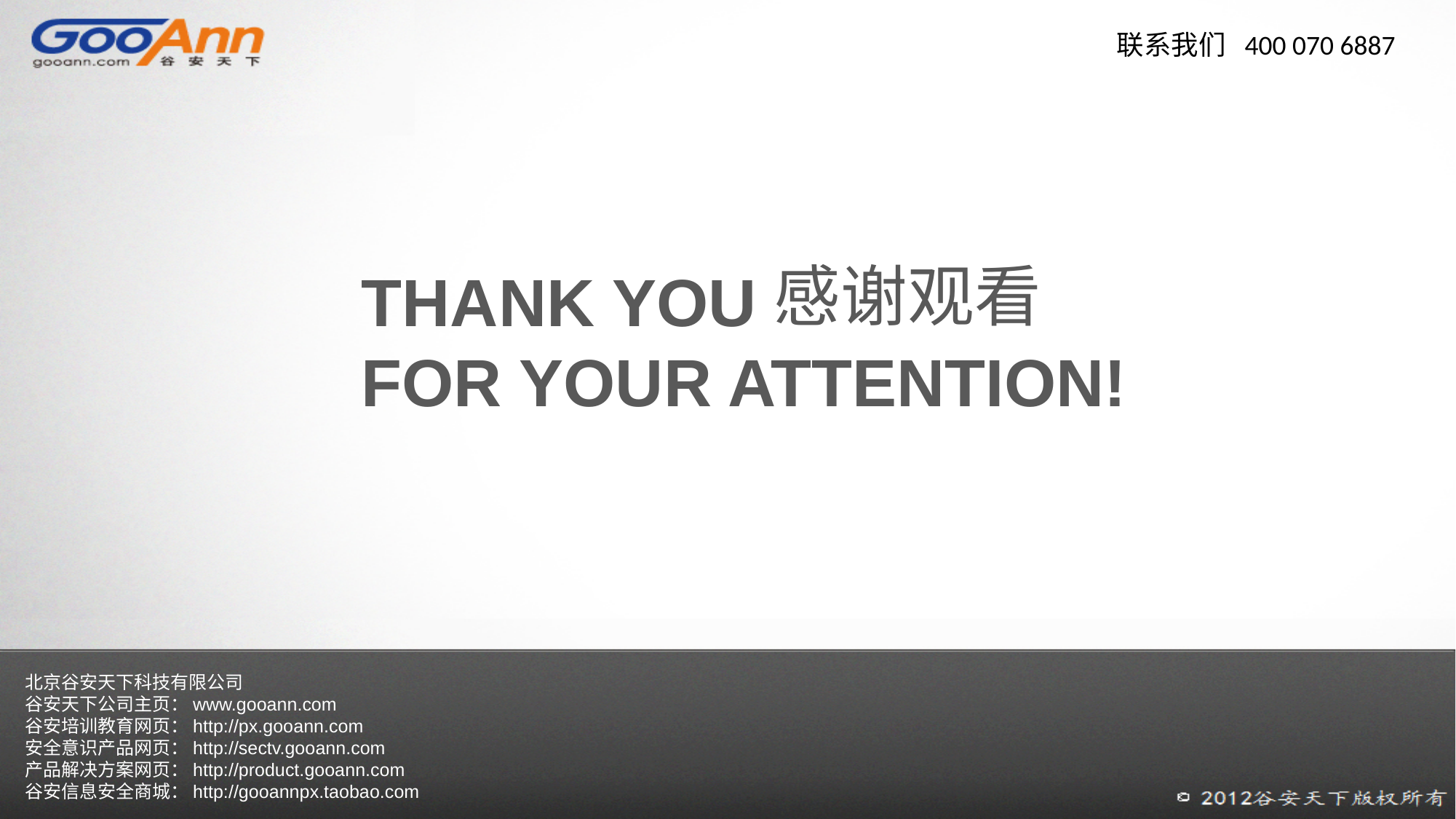

联系我们  400 070 6887
感谢观看
THANK YOU
FOR YOUR ATTENTION!
北京谷安天下科技有限公司
谷安天下公司主页：www.gooann.com
谷安培训教育网页：http://px.gooann.com
安全意识产品网页：http://sectv.gooann.com
产品解决方案网页：http://product.gooann.com
谷安信息安全商城：http://gooannpx.taobao.com